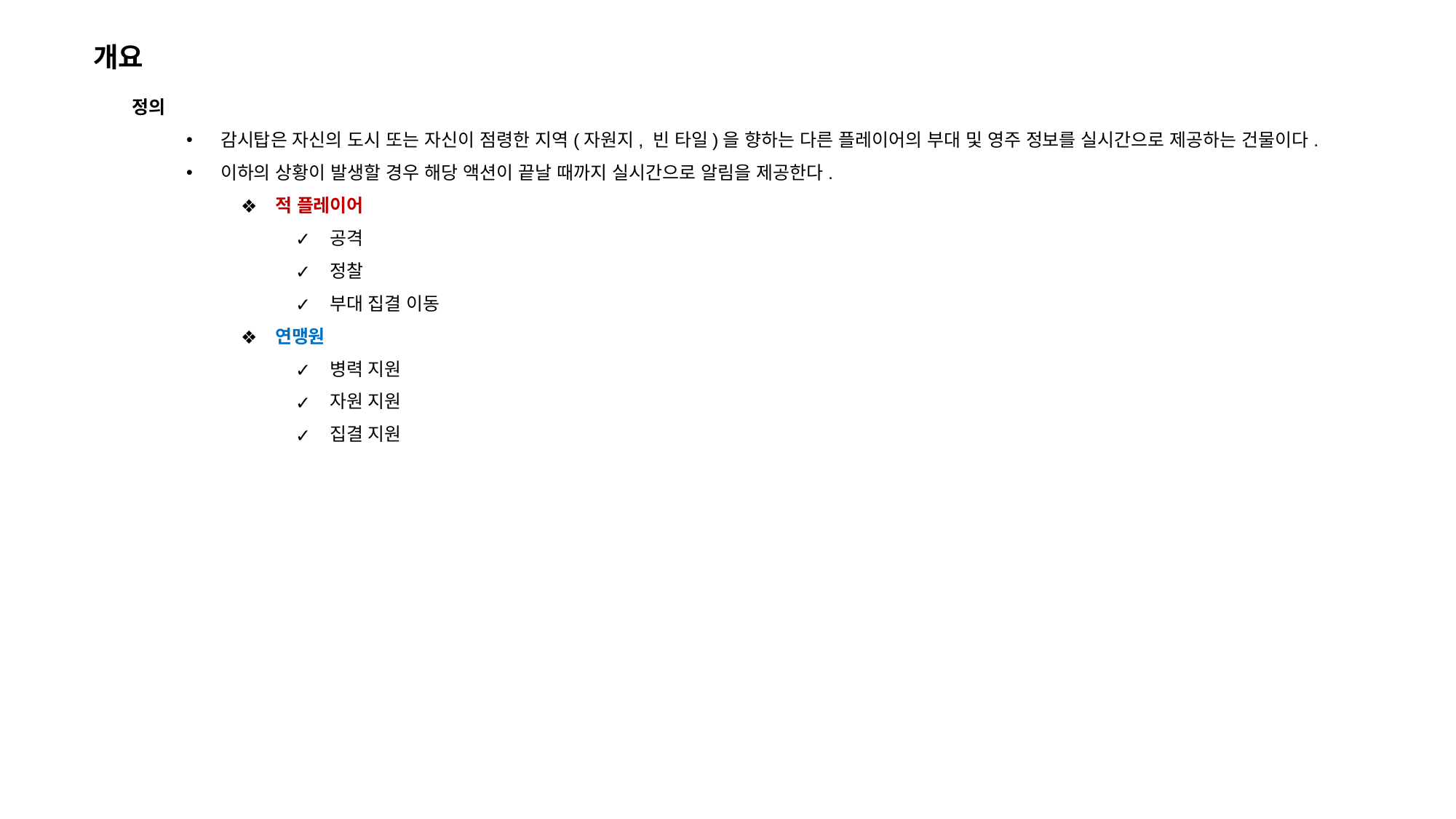

개요
정의
감시탑은 자신의 도시 또는 자신이 점령한 지역(자원지, 빈 타일)을 향하는 다른 플레이어의 부대 및 영주 정보를 실시간으로 제공하는 건물이다.
이하의 상황이 발생할 경우 해당 액션이 끝날 때까지 실시간으로 알림을 제공한다.
적 플레이어
공격
정찰
부대 집결 이동
연맹원
병력 지원
자원 지원
집결 지원